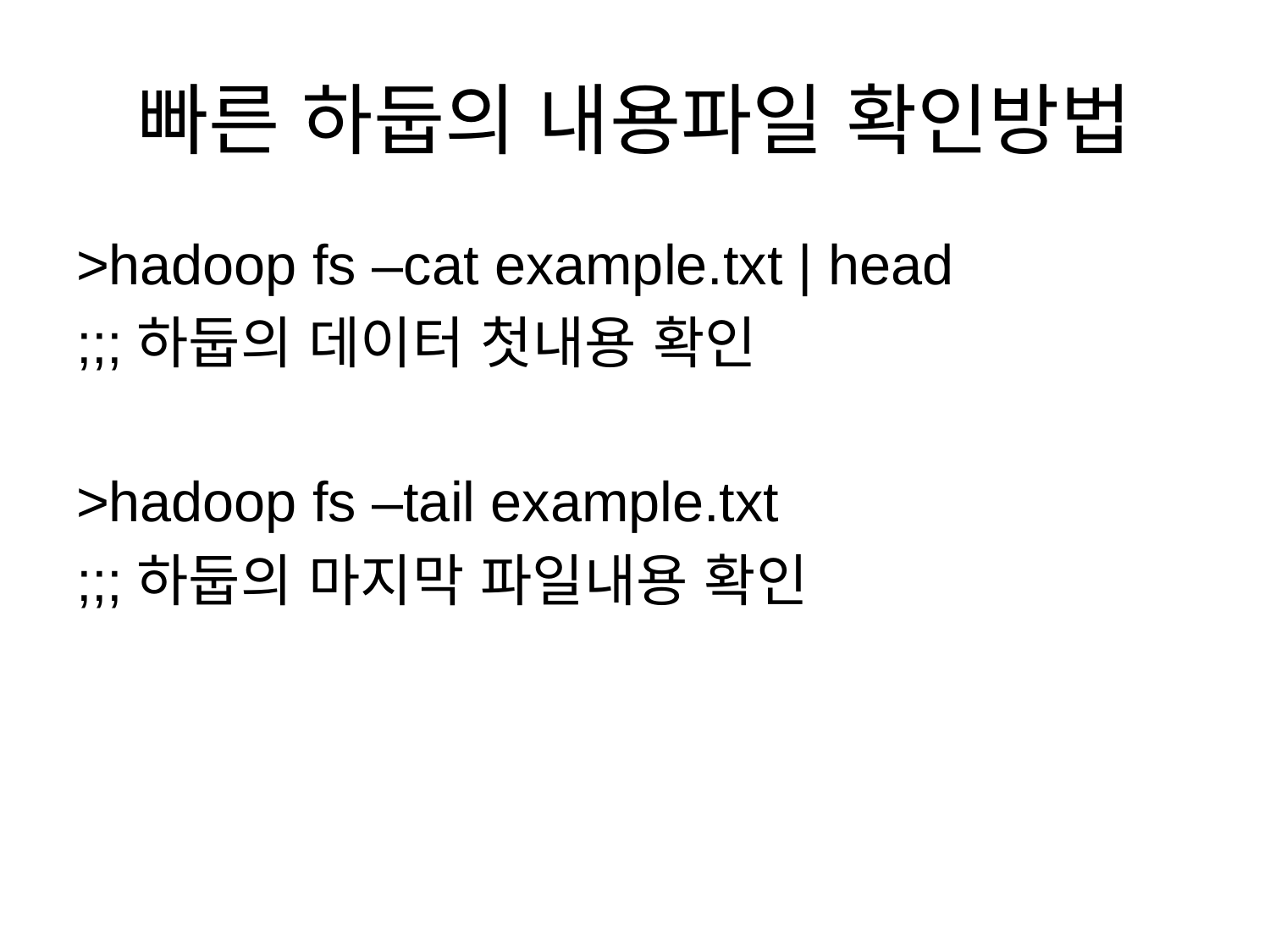

# 빠른 하둡의 내용파일 확인방법
>hadoop fs –cat example.txt | head
;;;하둡의 데이터 첫내용 확인

>hadoop fs –tail example.txt
;;;하둡의 마지막 파일내용 확인